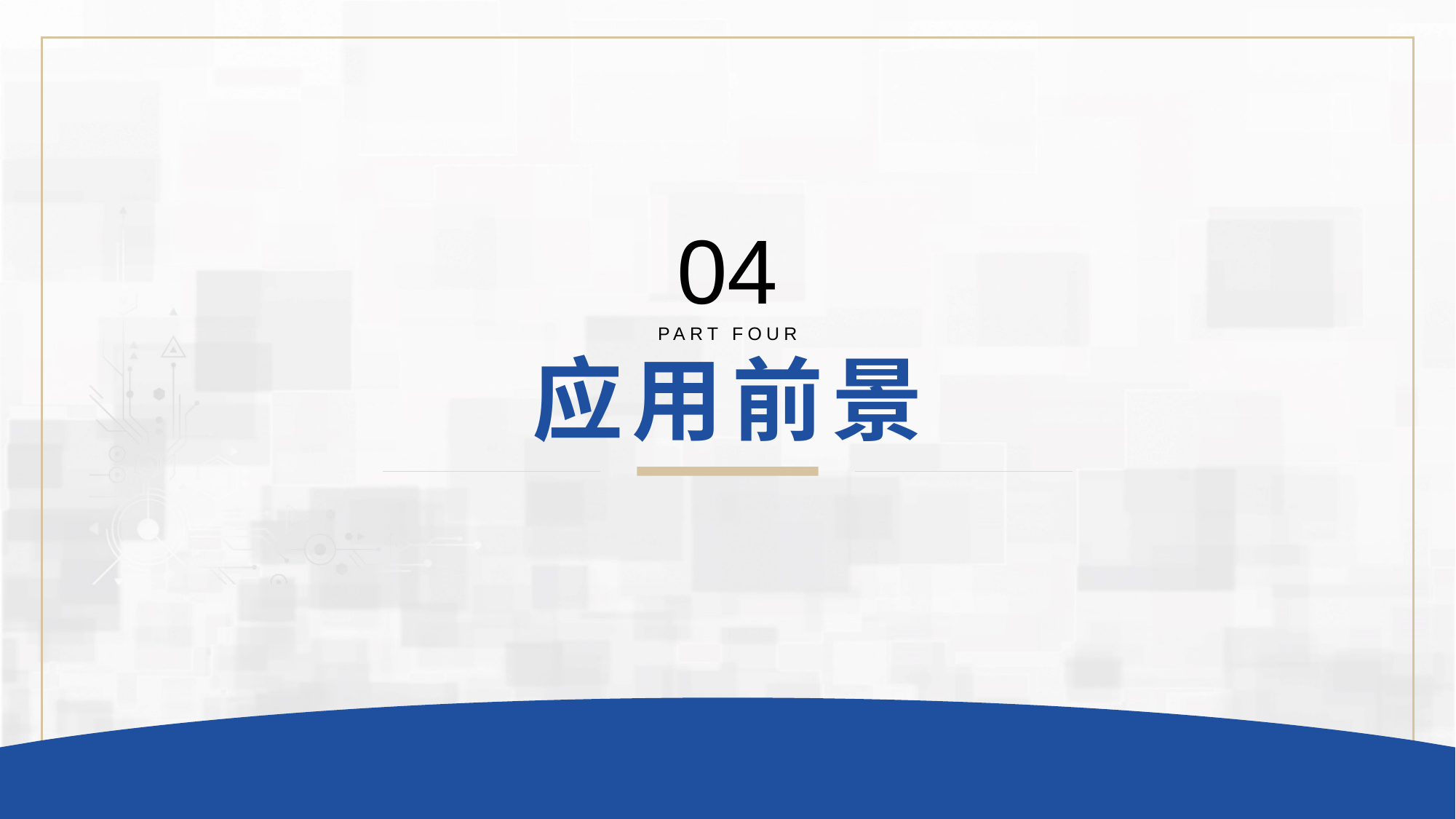

04
PART FOUR
应用前景

—— 艰苦朴素 · 实事求是 · 严格要求 · 勇于探索 ——